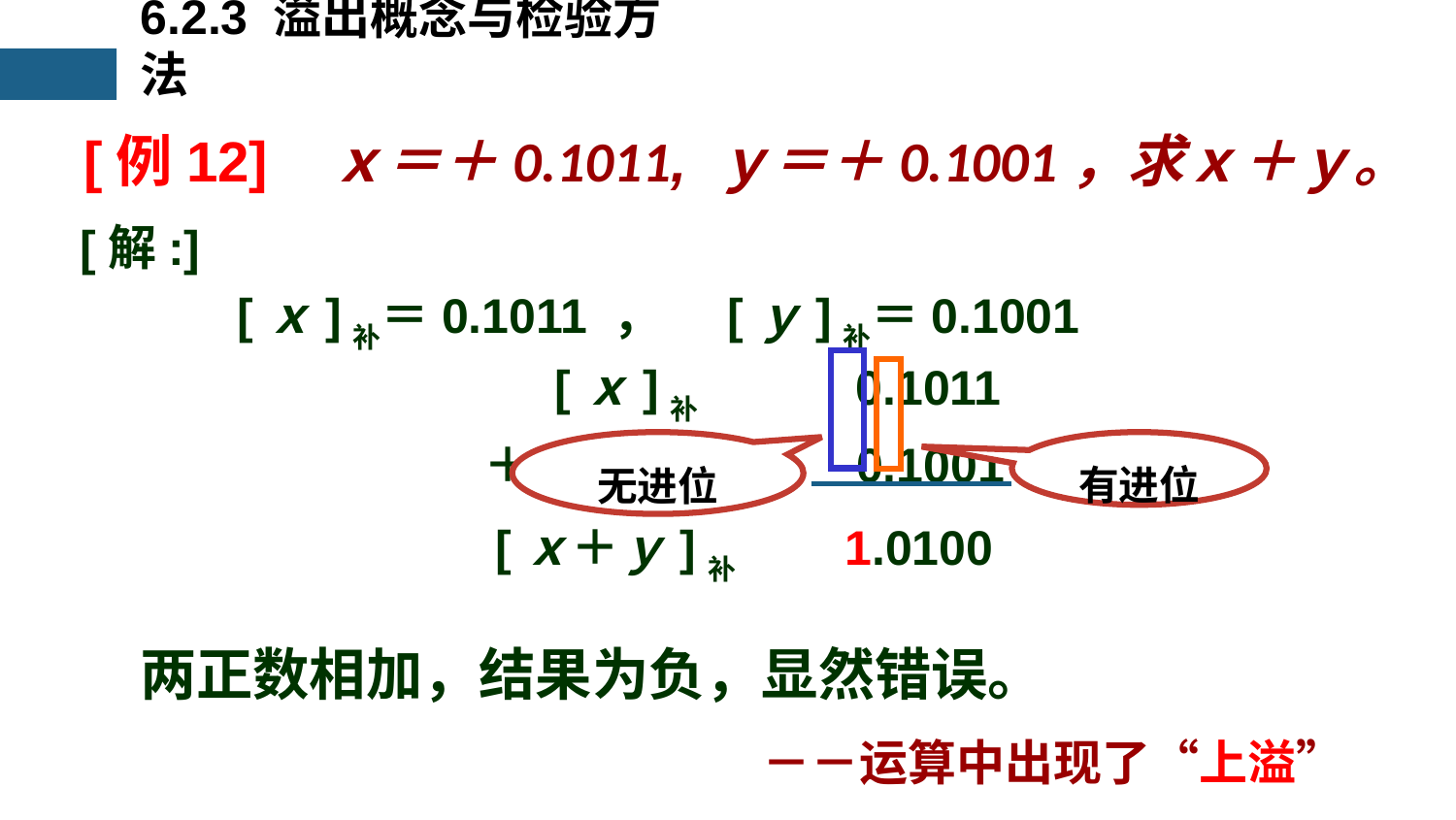

6.2.3 溢出概念与检验方法
[例12]   ｘ＝＋0.1011, ｙ＝＋0.1001，求ｘ＋ｙ。
[解:]
　　　[ｘ]补＝0.1011 ，     [ｙ]补＝0.1001
    [ｘ]补　　　0.1011
＋ [ｙ]补　　　0.1001
[ｘ＋ｙ]补　　1.0100

无进位
有进位
两正数相加，结果为负，显然错误。
－－运算中出现了“上溢”